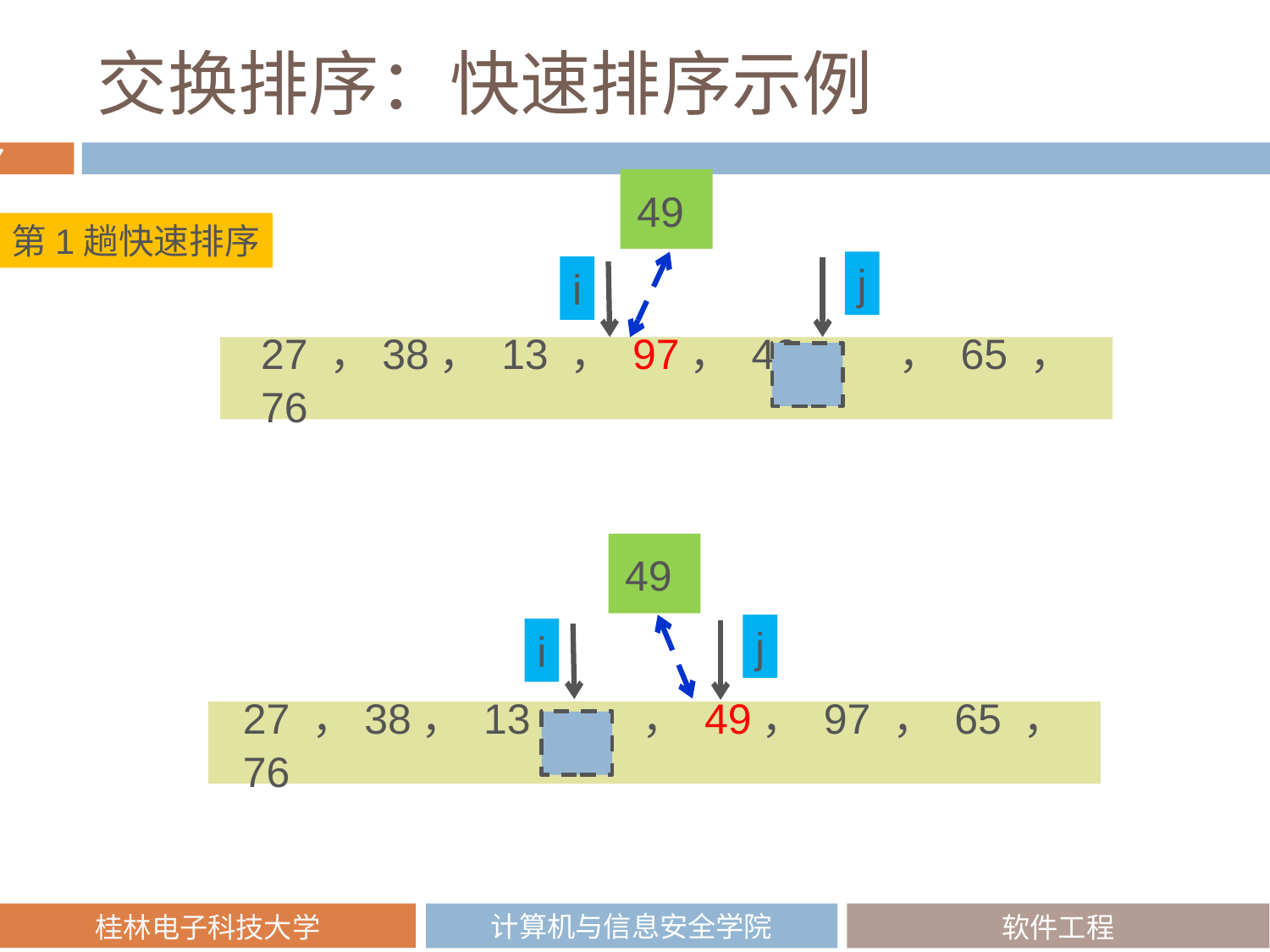

# 交换排序：快速排序示例
49
第1趟快速排序

j
i
27 ，38， 13 ， 97， 49，     ， 65 ， 76

49
j

i
27 ，38， 13 ，     ， 49， 97 ， 65 ， 76